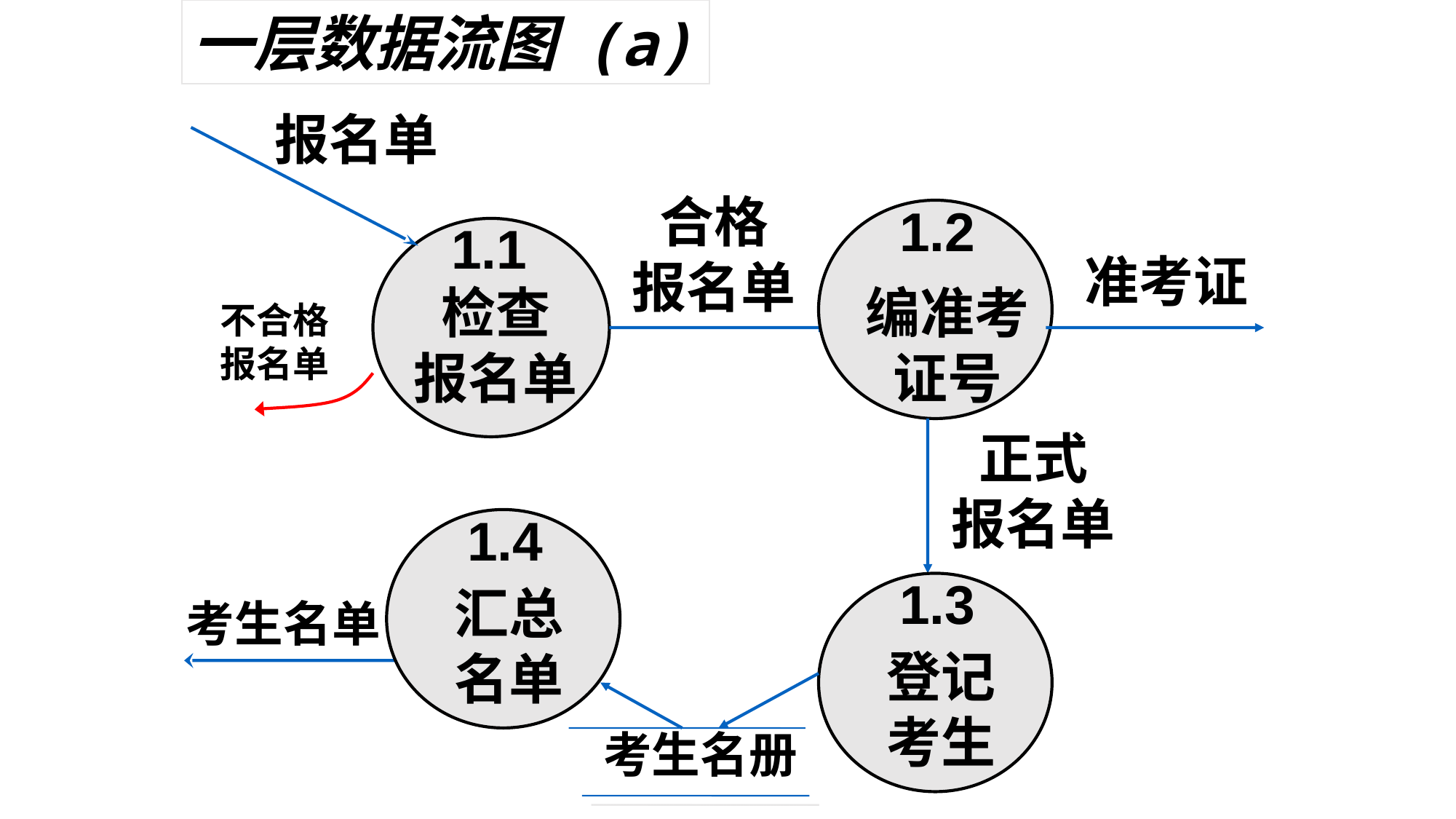

一层数据流图 (a)
报名单

合格
报名单
1.2

1.1

准考证
检查
报名单
编准考证号
不合格
报名单

正式
报名单
1.4

1.3

汇总
名单
考生名单
登记
考生

考生名册